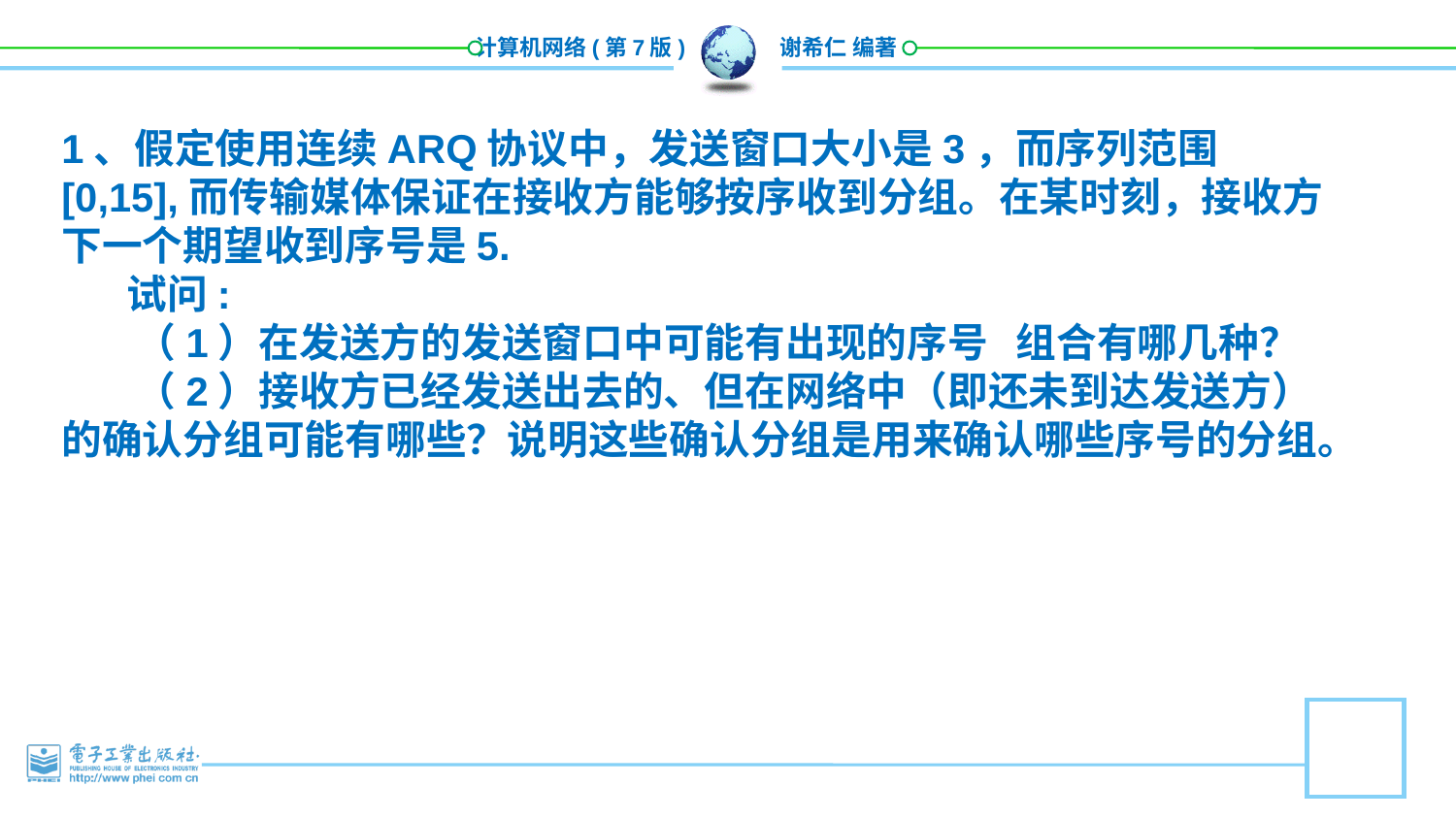

1、假定使用连续ARQ协议中，发送窗口大小是3，而序列范围[0,15],而传输媒体保证在接收方能够按序收到分组。在某时刻，接收方下一个期望收到序号是5.
      试问:
       （1）在发送方的发送窗口中可能有出现的序号   组合有哪几种？
       （2）接收方已经发送出去的、但在网络中（即还未到达发送方）的确认分组可能有哪些？说明这些确认分组是用来确认哪些序号的分组。